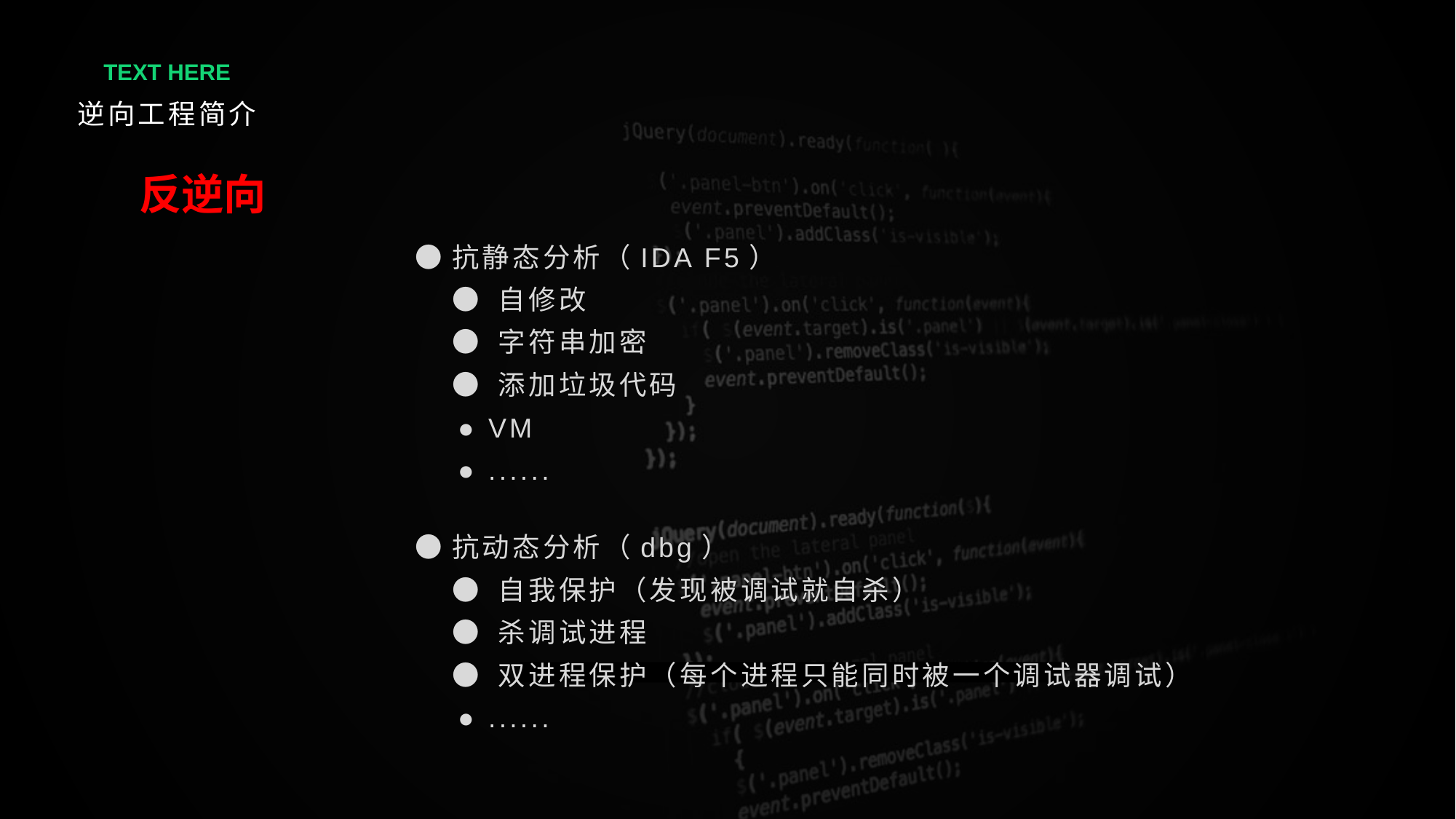

TEXT HERE
逆向工程简介
反逆向
●抗静态分析（IDA F5）
    ● 自修改
    ● 字符串加密
    ● 添加垃圾代码
    ● VM
    ● ......
●抗动态分析（dbg）
    ● 自我保护（发现被调试就自杀）
    ● 杀调试进程
    ● 双进程保护（每个进程只能同时被一个调试器调试）
    ● ......